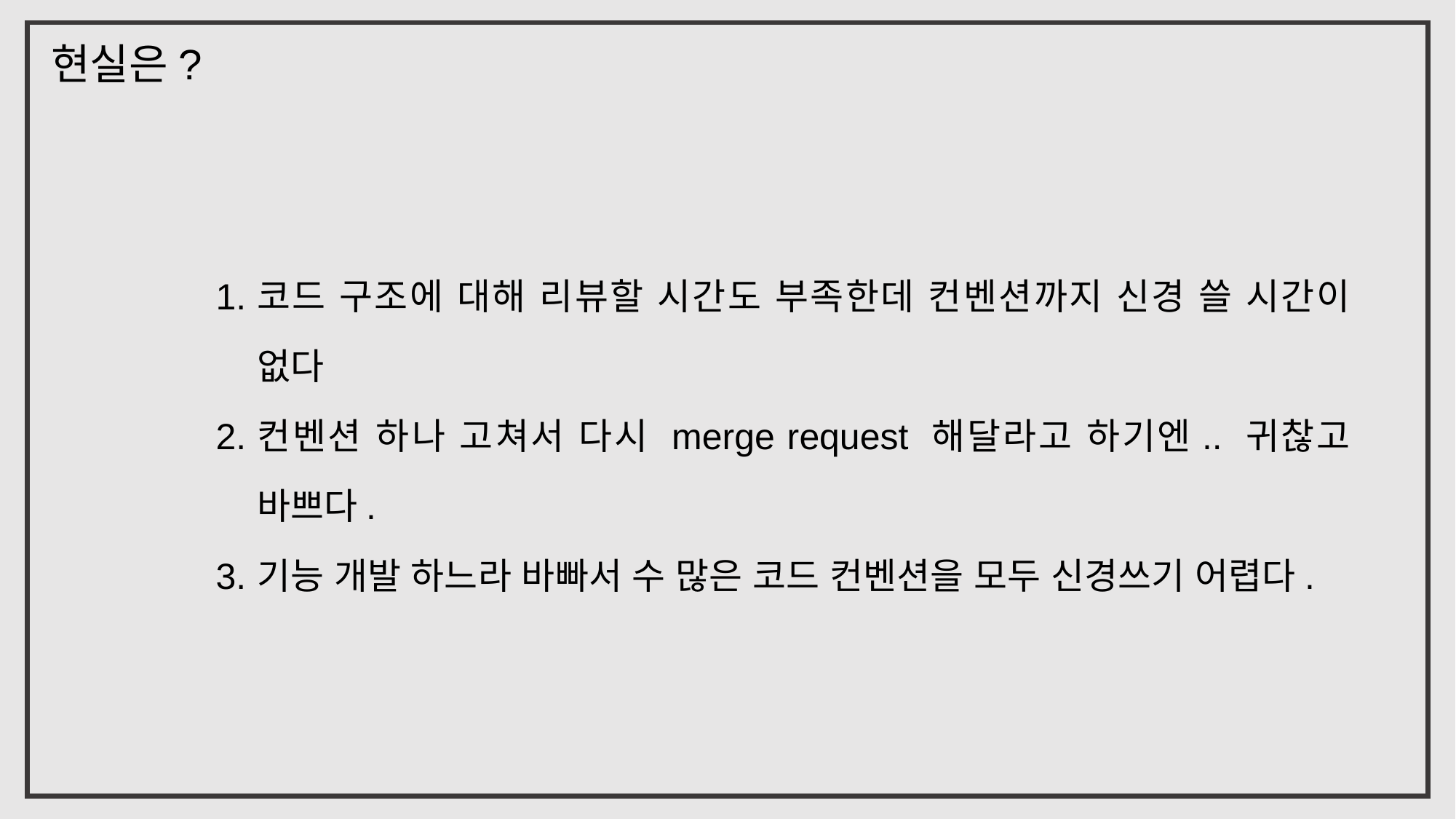

현실은?
코드 구조에 대해 리뷰할 시간도 부족한데 컨벤션까지 신경 쓸 시간이 없다
컨벤션 하나 고쳐서 다시 merge request 해달라고 하기엔.. 귀찮고 바쁘다.
기능 개발 하느라 바빠서 수 많은 코드 컨벤션을 모두 신경쓰기 어렵다.